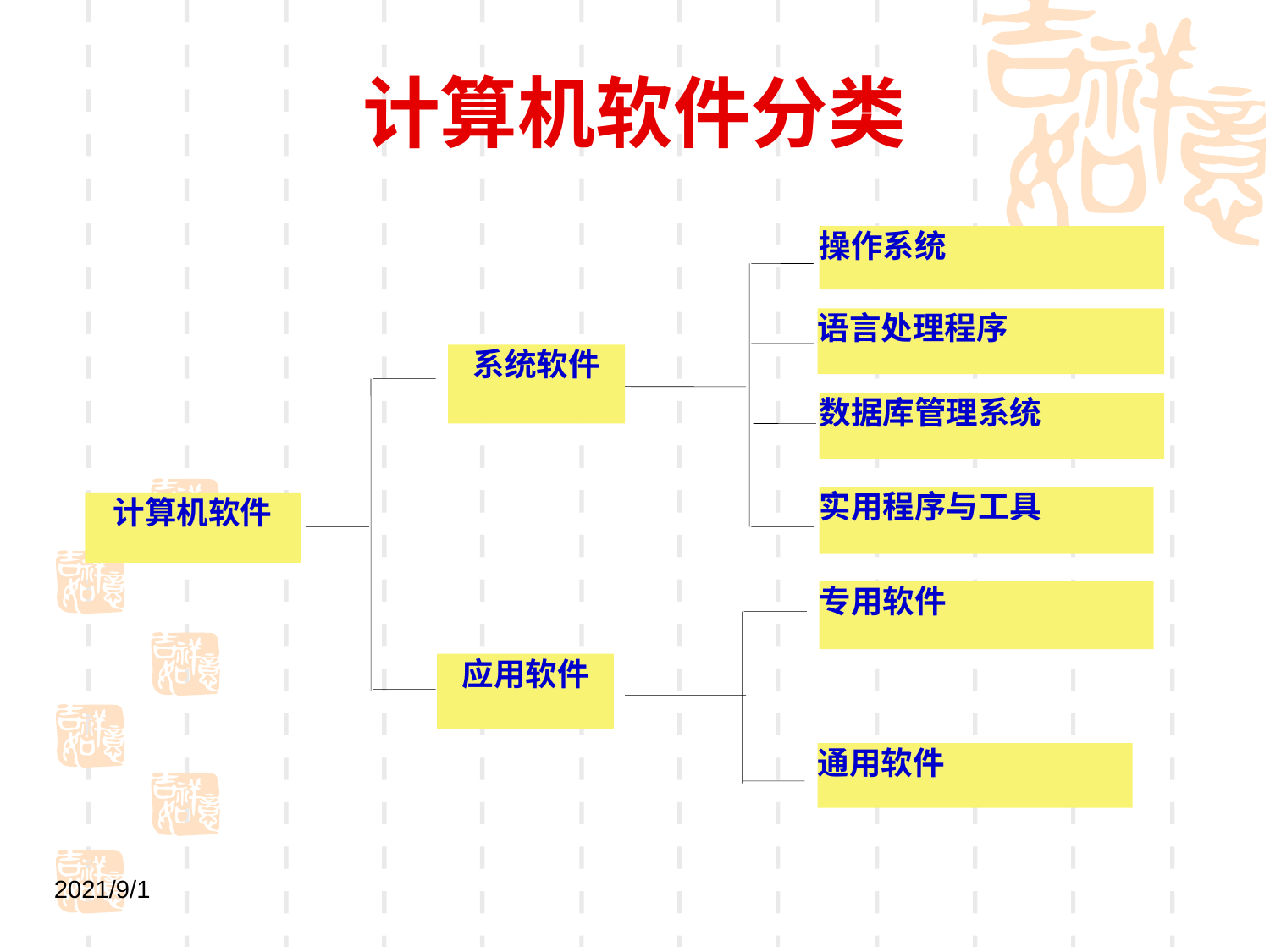

# 计算机软件分类
操作系统

语言处理程序

系统软件

数据库管理系统

实用程序与工具
计算机软件

专用软件

应用软件

通用软件

2021/9/1